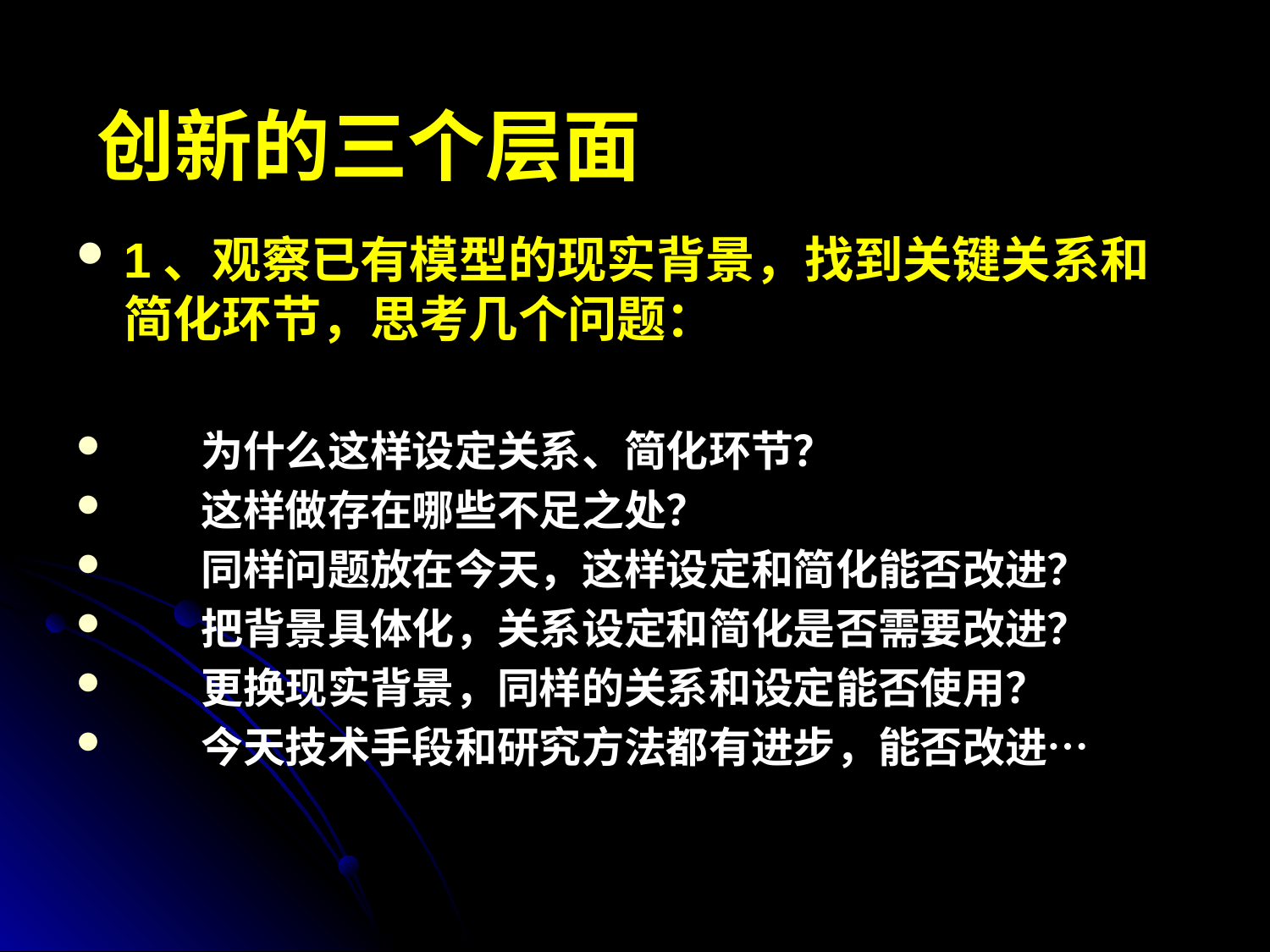

# 创新的三个层面
1、观察已有模型的现实背景，找到关键关系和简化环节，思考几个问题：

       为什么这样设定关系、简化环节？
       这样做存在哪些不足之处？
       同样问题放在今天，这样设定和简化能否改进？
       把背景具体化，关系设定和简化是否需要改进？
       更换现实背景，同样的关系和设定能否使用？
       今天技术手段和研究方法都有进步，能否改进…